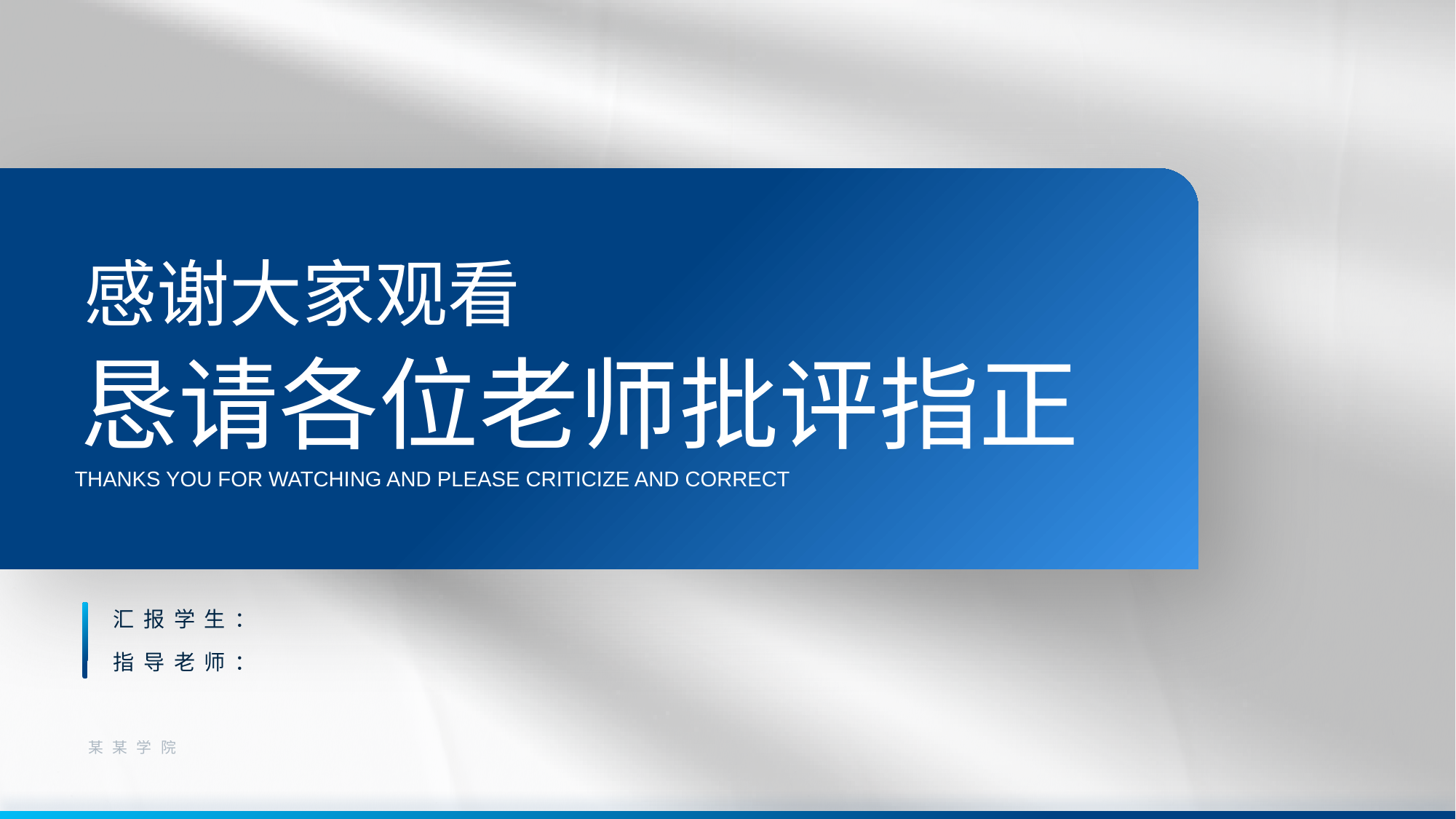

感谢大家观看
恳请各位老师批评指正
THANKS YOU FOR WATCHING AND PLEASE CRITICIZE AND CORRECT
汇报学生：

指导老师：
某某学院 某某系